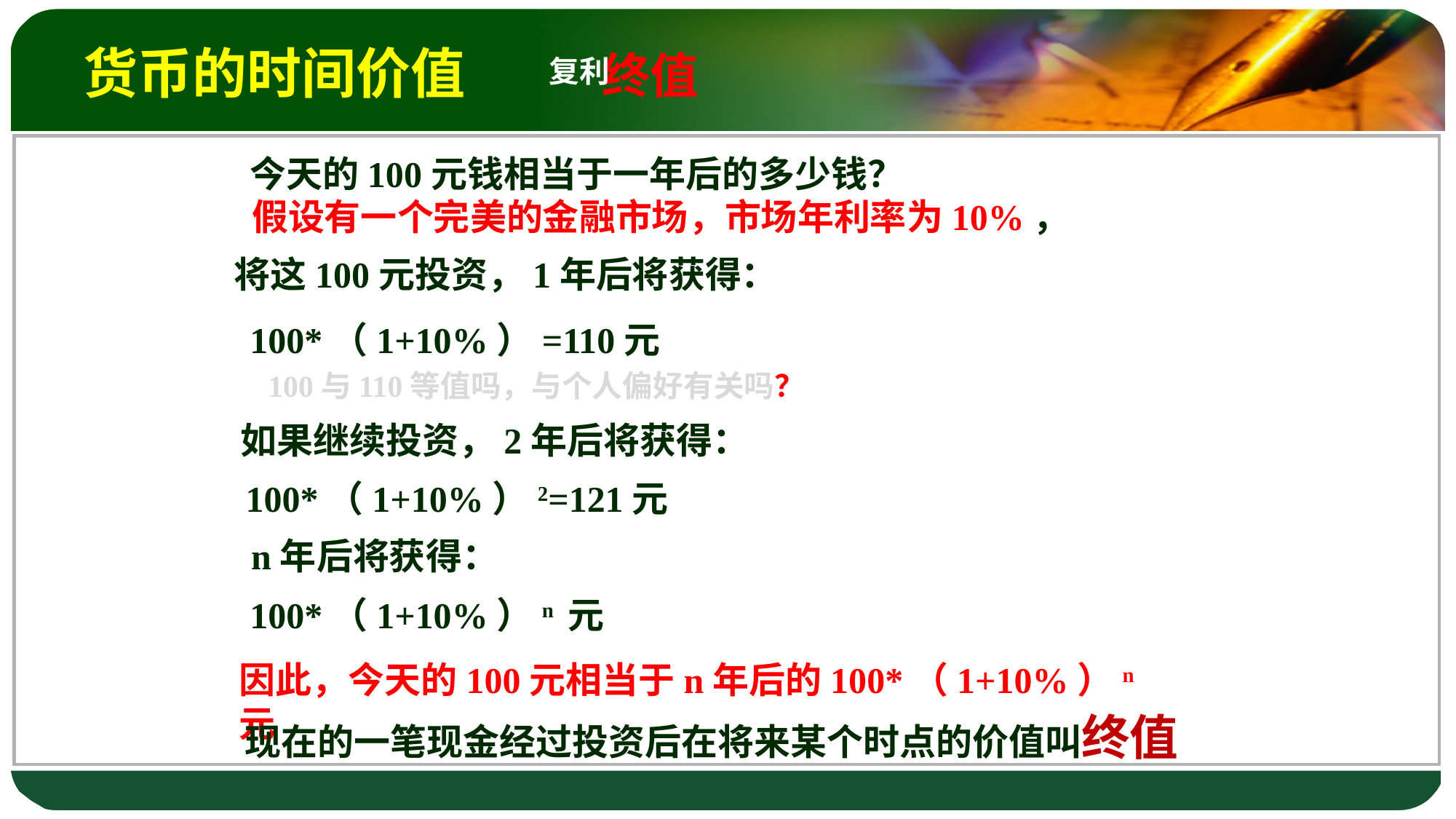

# 货币的时间价值           终值
复利
今天的100元钱相当于一年后的多少钱？
假设有一个完美的金融市场，市场年利率为10%，
将这100元投资，1年后将获得：
100*（1+10%）=110元
  100与110等值吗，与个人偏好有关吗？
如果继续投资，2年后将获得：
100*（1+10%）2=121元
n年后将获得：
100*（1+10%）n 元
因此，今天的100元相当于n年后的100*（1+10%）n 元

现在的一笔现金经过投资后在将来某个时点的价值叫终值